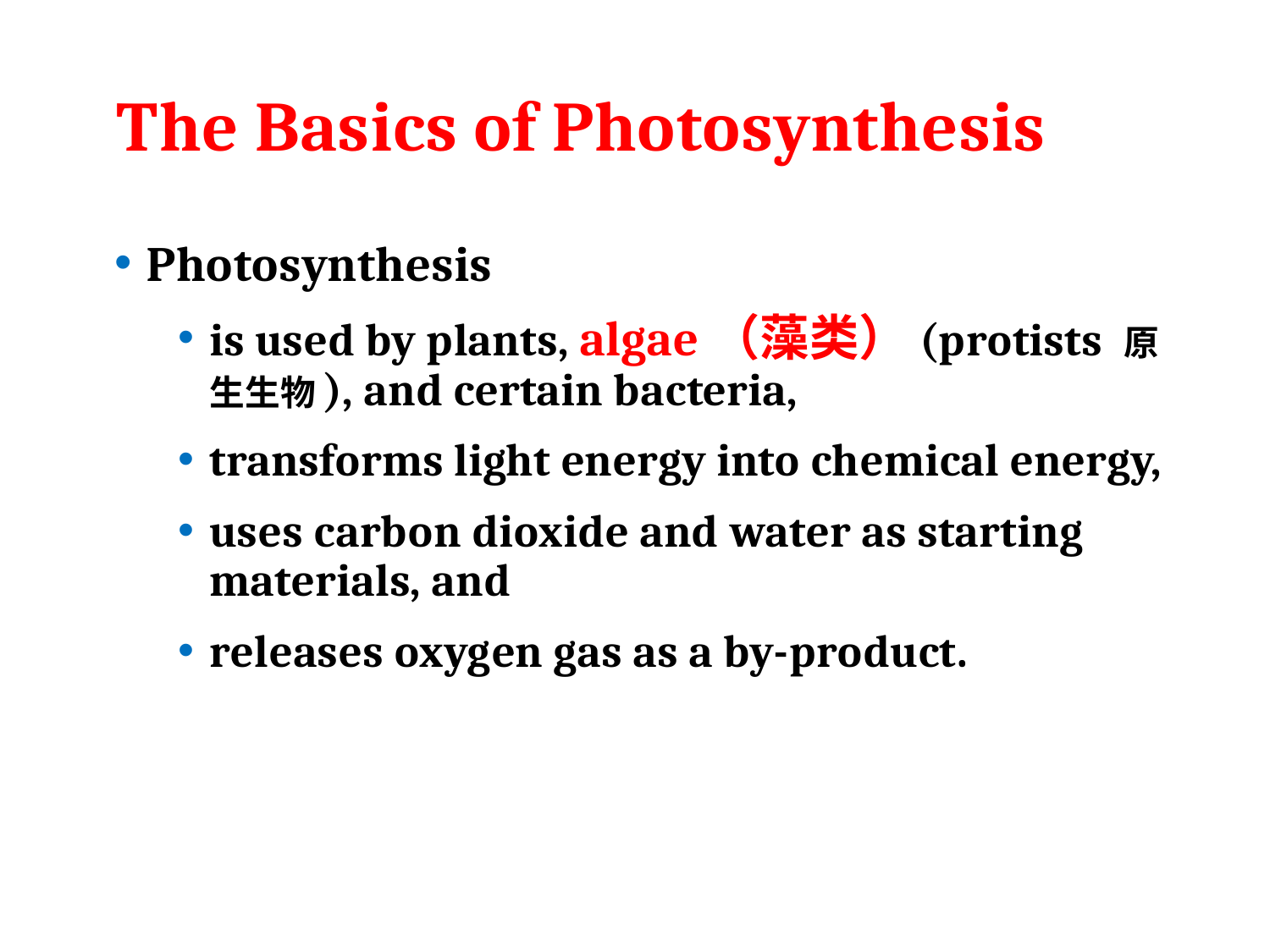

# The Basics of Photosynthesis
Photosynthesis
is used by plants, algae（藻类）(protists 原生生物), and certain bacteria,
transforms light energy into chemical energy,
uses carbon dioxide and water as starting materials, and
releases oxygen gas as a by-product.